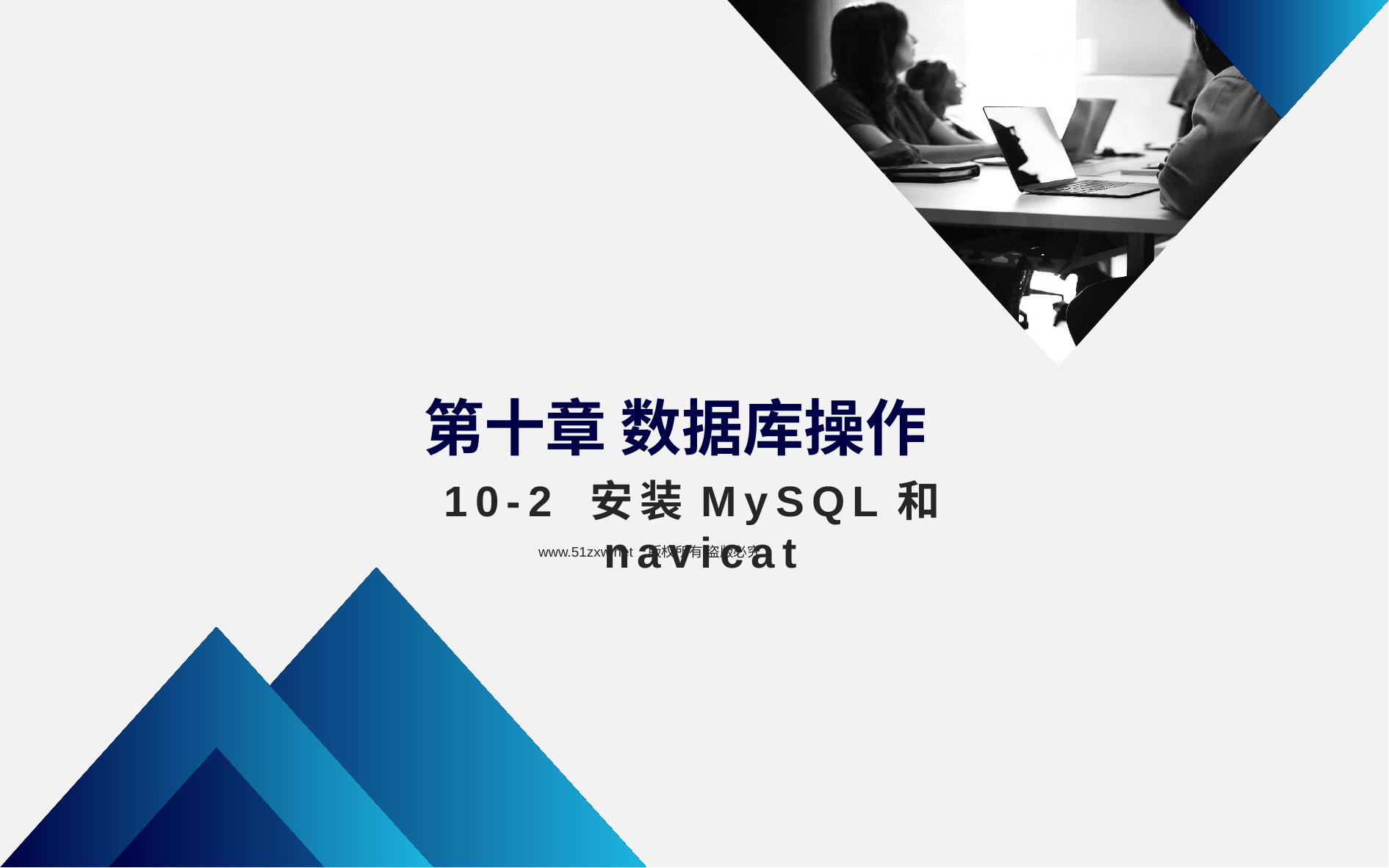

第十章 数据库操作
10-2 安装MySQL和navicat
www.51zxw.net   版权所有 盗版必究